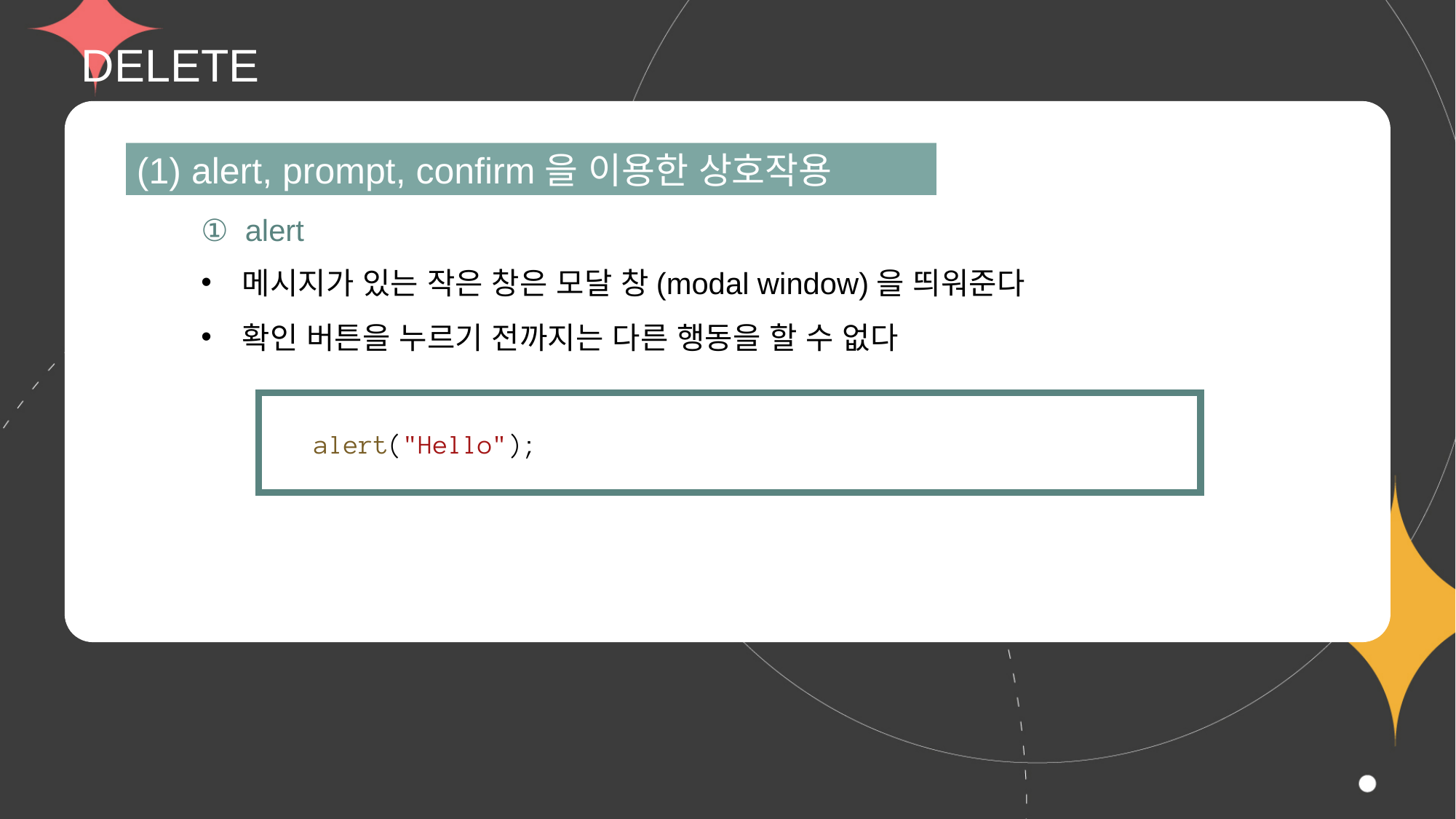

# DELETE
(1) alert, prompt, confirm을 이용한 상호작용
①  alert
메시지가 있는 작은 창은 모달 창(modal window)을 띄워준다
확인 버튼을 누르기 전까지는 다른 행동을 할 수 없다
   alert("Hello");